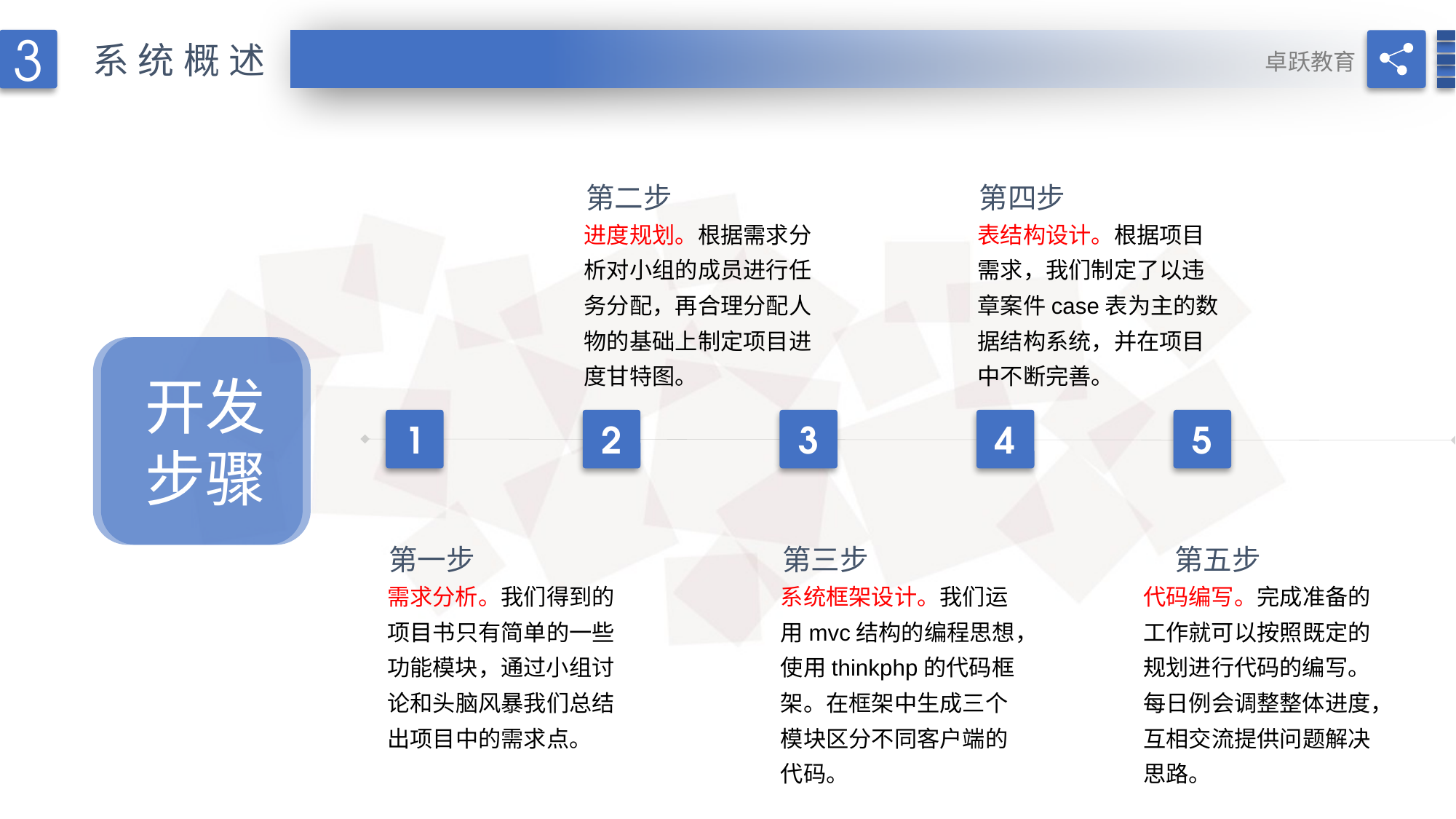

3

系统概述
卓跃教育
第二步
第四步
进度规划。根据需求分析对小组的成员进行任务分配，再合理分配人物的基础上制定项目进度甘特图。
表结构设计。根据项目需求，我们制定了以违章案件case表为主的数据结构系统，并在项目中不断完善。

开发
步骤
1
2
3
4
5
第一步
第三步
第五步
需求分析。我们得到的项目书只有简单的一些功能模块，通过小组讨论和头脑风暴我们总结出项目中的需求点。
系统框架设计。我们运用mvc结构的编程思想，使用thinkphp的代码框架。在框架中生成三个模块区分不同客户端的代码。
代码编写。完成准备的工作就可以按照既定的规划进行代码的编写。每日例会调整整体进度，互相交流提供问题解决思路。